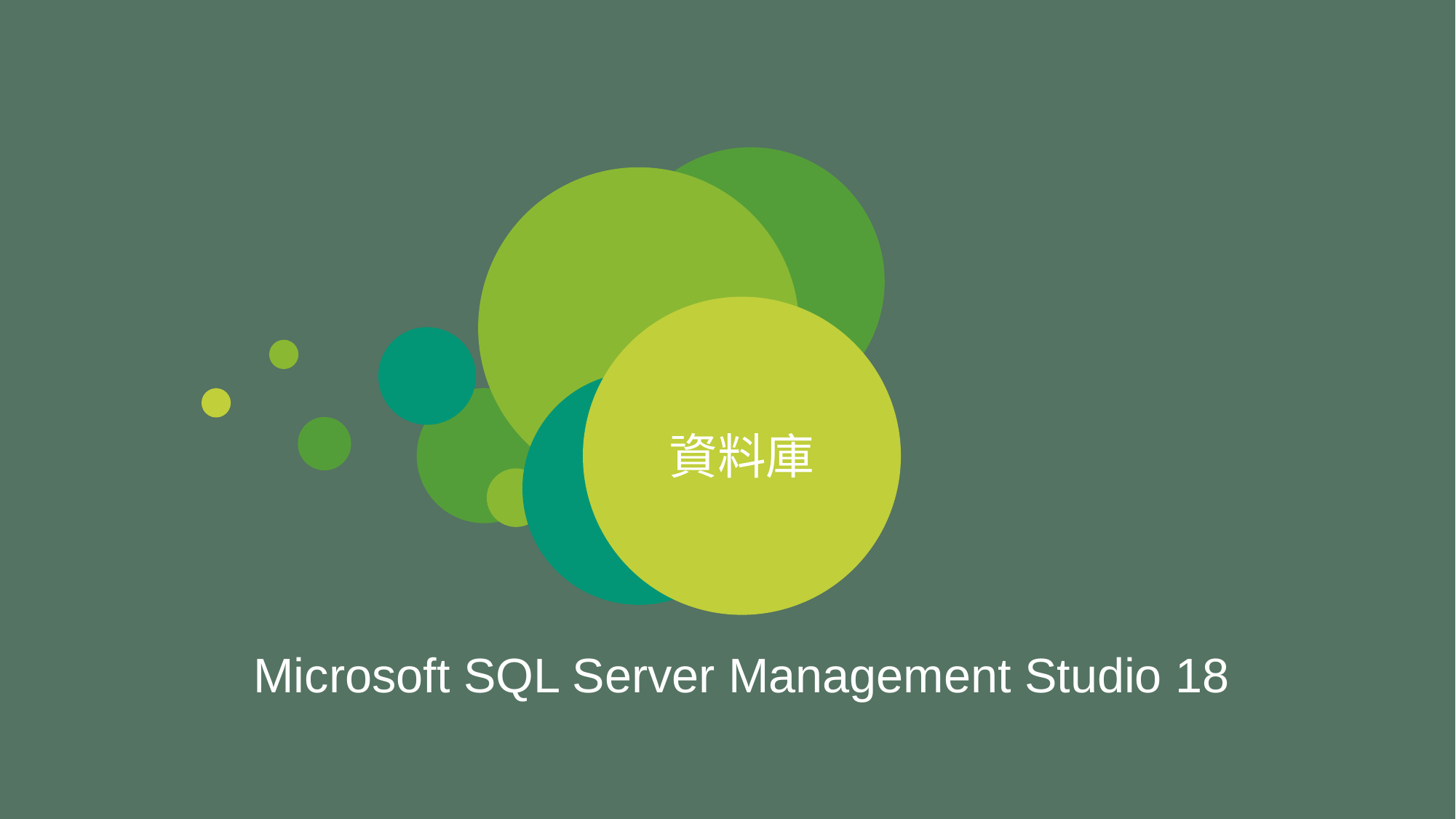

資料庫

Microsoft SQL Server Management Studio 18